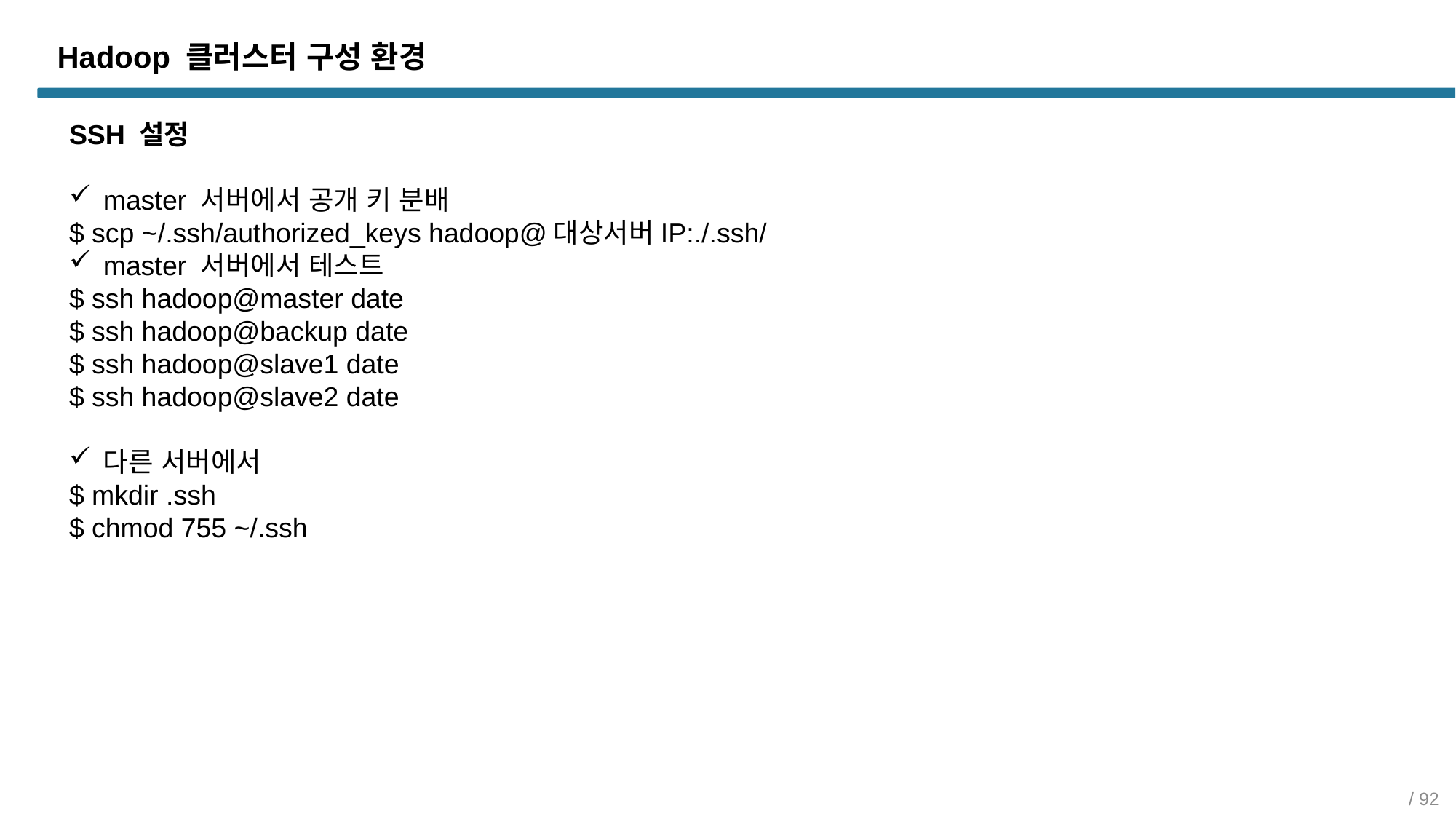

Hadoop 클러스터 구성 환경
SSH 설정

master 서버에서 공개 키 분배
$ scp ~/.ssh/authorized_keys hadoop@대상서버IP:./.ssh/
master 서버에서 테스트
$ ssh hadoop@master date
$ ssh hadoop@backup date
$ ssh hadoop@slave1 date
$ ssh hadoop@slave2 date

다른 서버에서
$ mkdir .ssh
$ chmod 755 ~/.ssh
/ 92